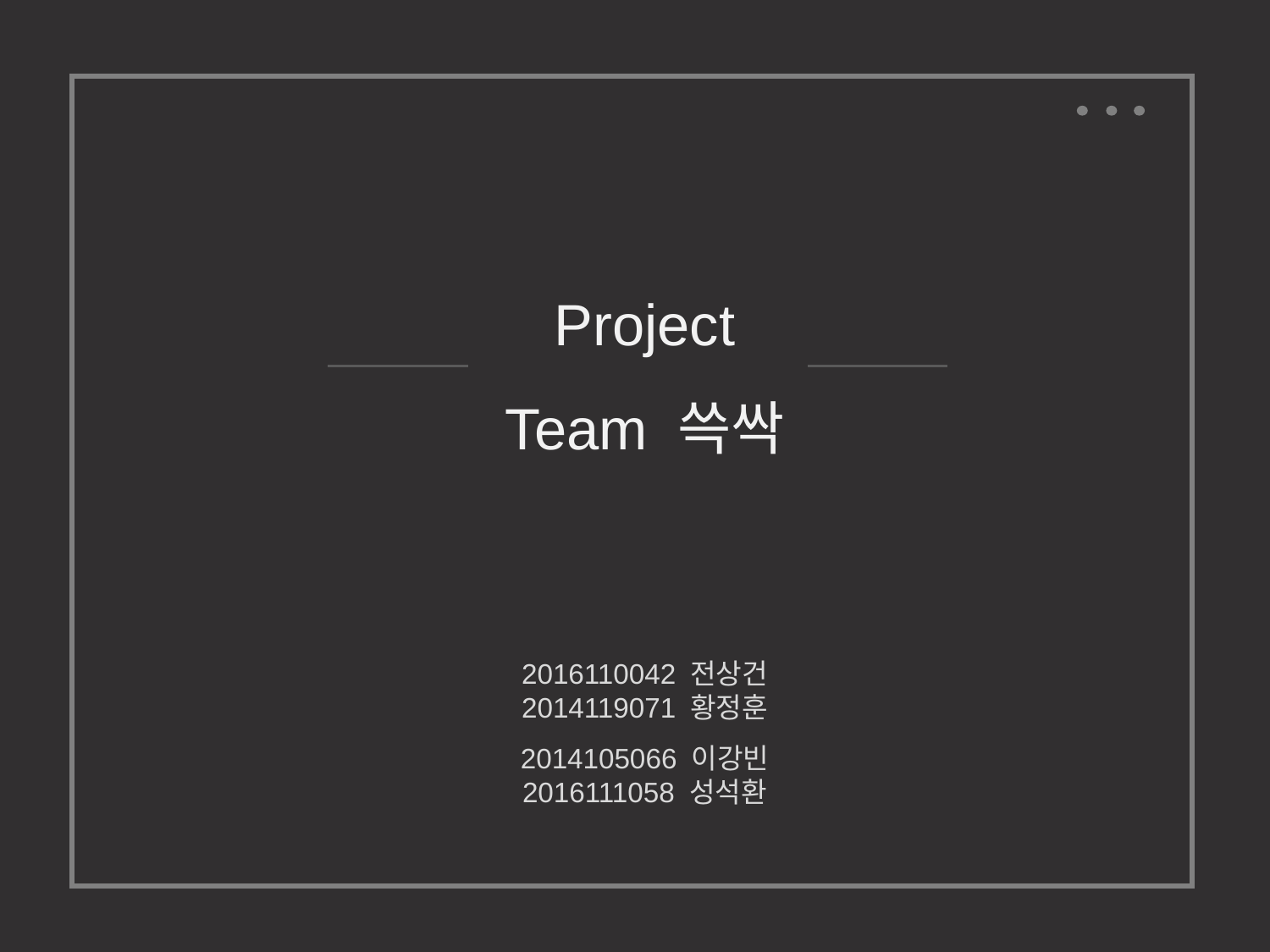

Project
Team 쓱싹
2016110042 전상건
2014119071 황정훈
2014105066 이강빈
2016111058 성석환